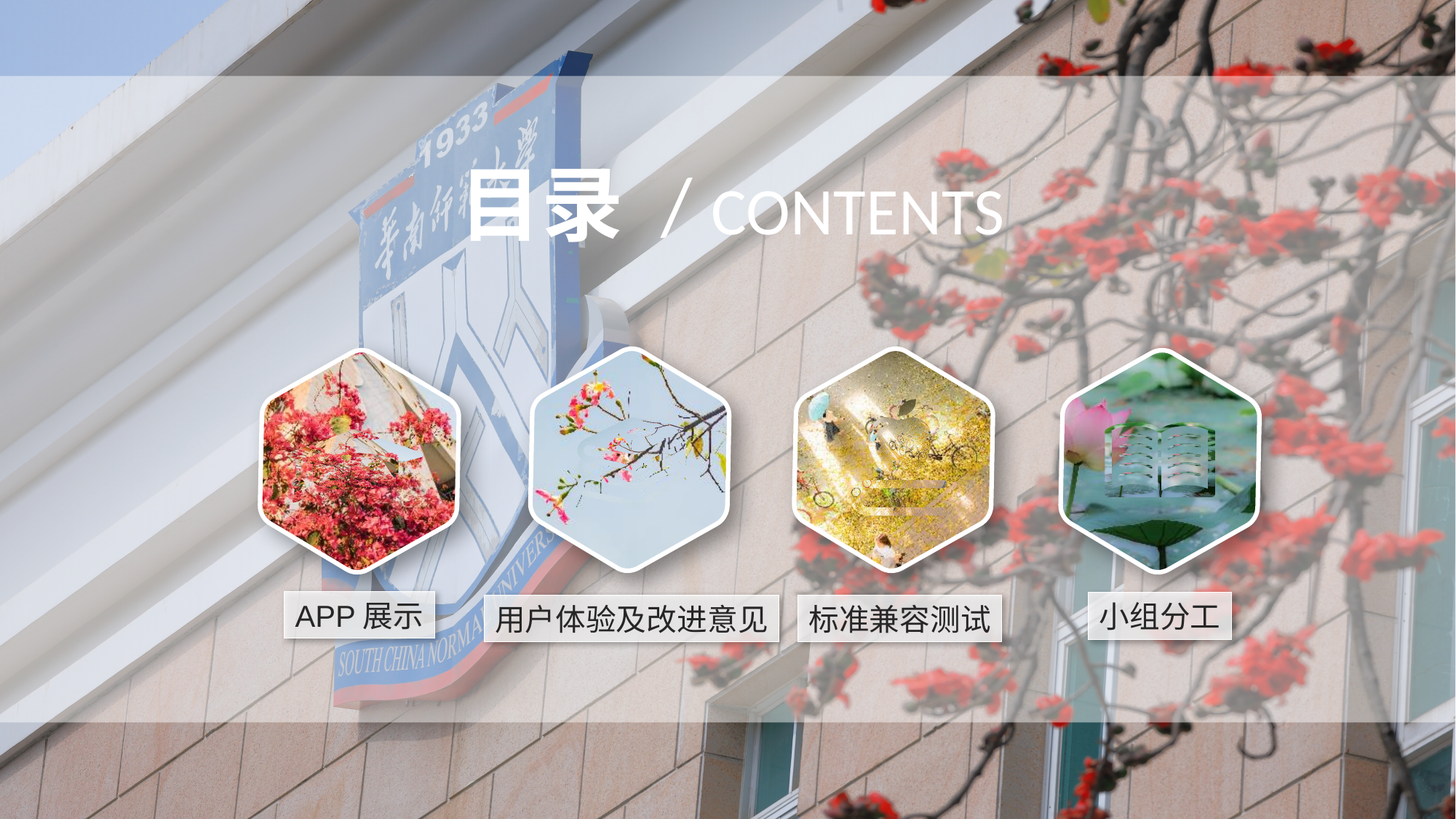

目录 / CONTENTS

APP展示
小组分工
用户体验及改进意见
标准兼容测试